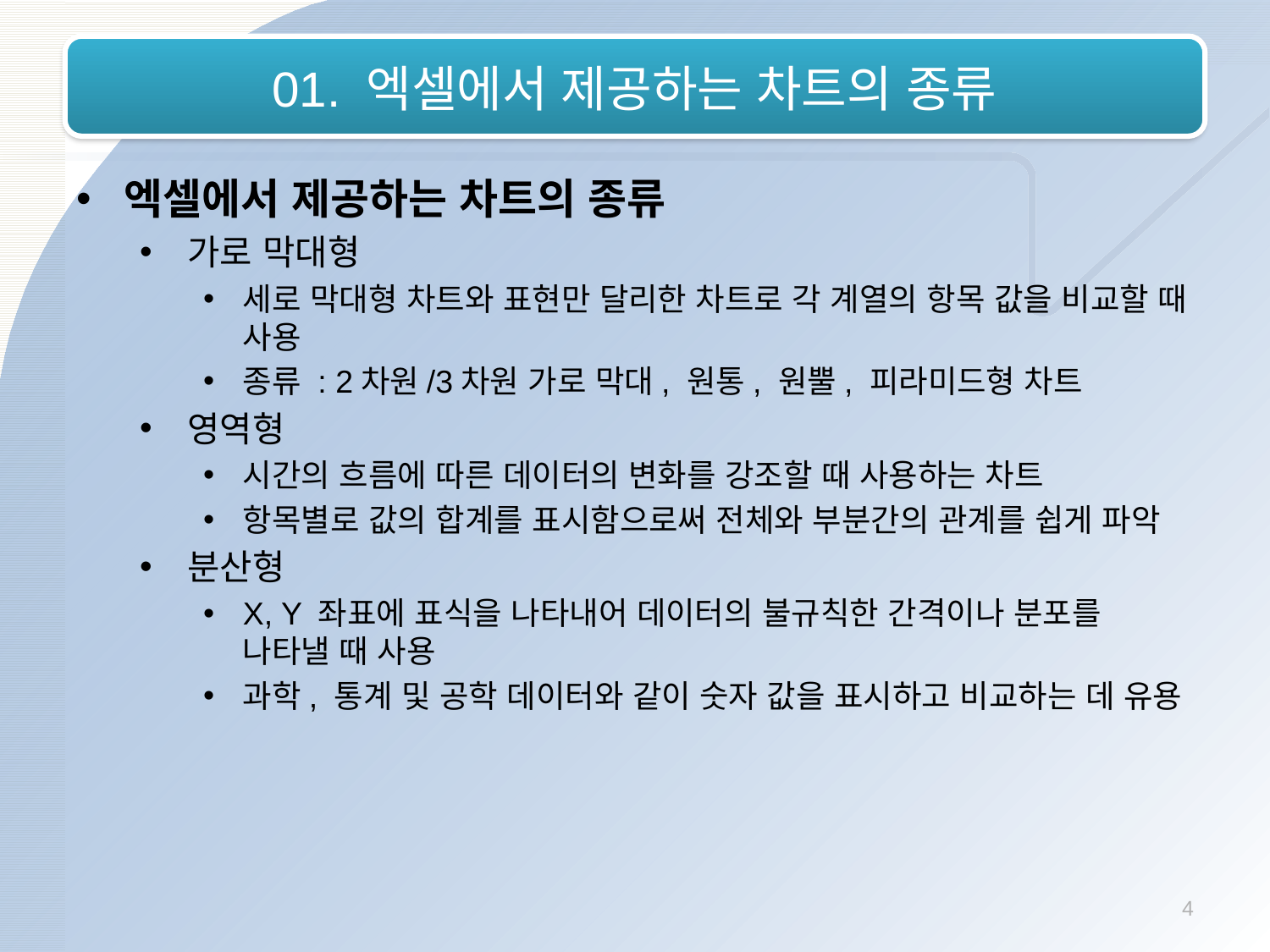

# 01. 엑셀에서 제공하는 차트의 종류
엑셀에서 제공하는 차트의 종류
가로 막대형
세로 막대형 차트와 표현만 달리한 차트로 각 계열의 항목 값을 비교할 때 사용
종류 : 2차원/3차원 가로 막대, 원통, 원뿔, 피라미드형 차트
영역형
시간의 흐름에 따른 데이터의 변화를 강조할 때 사용하는 차트
항목별로 값의 합계를 표시함으로써 전체와 부분간의 관계를 쉽게 파악
분산형
X, Y 좌표에 표식을 나타내어 데이터의 불규칙한 간격이나 분포를 나타낼 때 사용
과학, 통계 및 공학 데이터와 같이 숫자 값을 표시하고 비교하는 데 유용
4